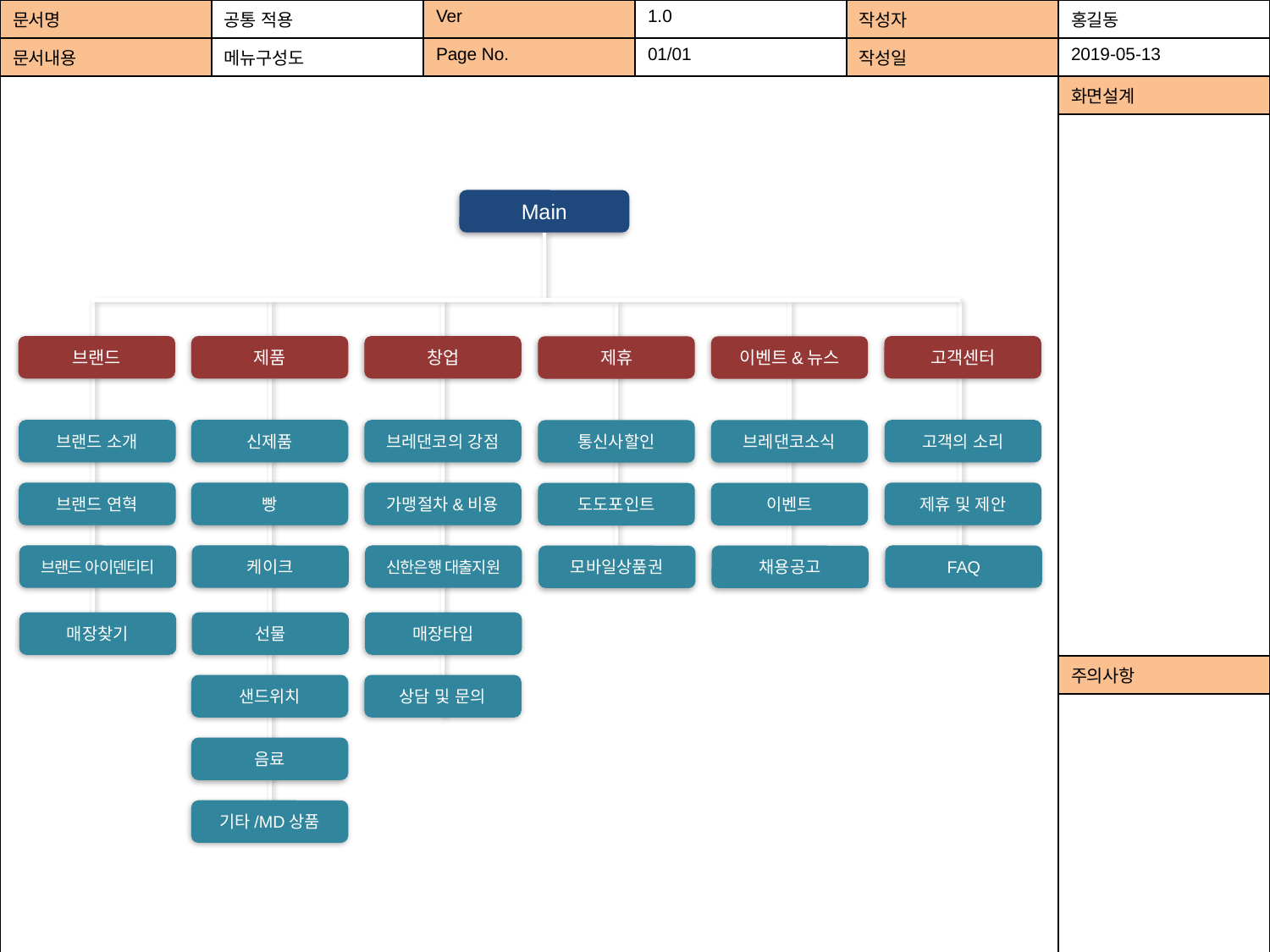

| 문서명 | 공통 적용 | Ver | 1.0 | 작성자 | 홍길동 |
| --- | --- | --- | --- | --- | --- |
| 문서내용 | 메뉴구성도 | Page No. | 01/01 | 작성일 | 2019-05-13 |
|  |  |  |  |  | 화면설계 |
|  |  |  |  |  |  |
|  |  |  |  |  | 주의사항 |
|  |  |  |  |  |  |
Main
브랜드
제품
창업
고객센터
제휴
이벤트&뉴스
브랜드 소개
신제품
브레댄코의 강점
고객의 소리
통신사할인
브레댄코소식
브랜드 연혁
빵
가맹절차&비용
제휴 및 제안
도도포인트
이벤트
브랜드 아이덴티티
케이크
신한은행 대출지원
FAQ
모바일상품권
채용공고
매장찾기
선물
매장타입
샌드위치
상담 및 문의
음료
기타/MD상품